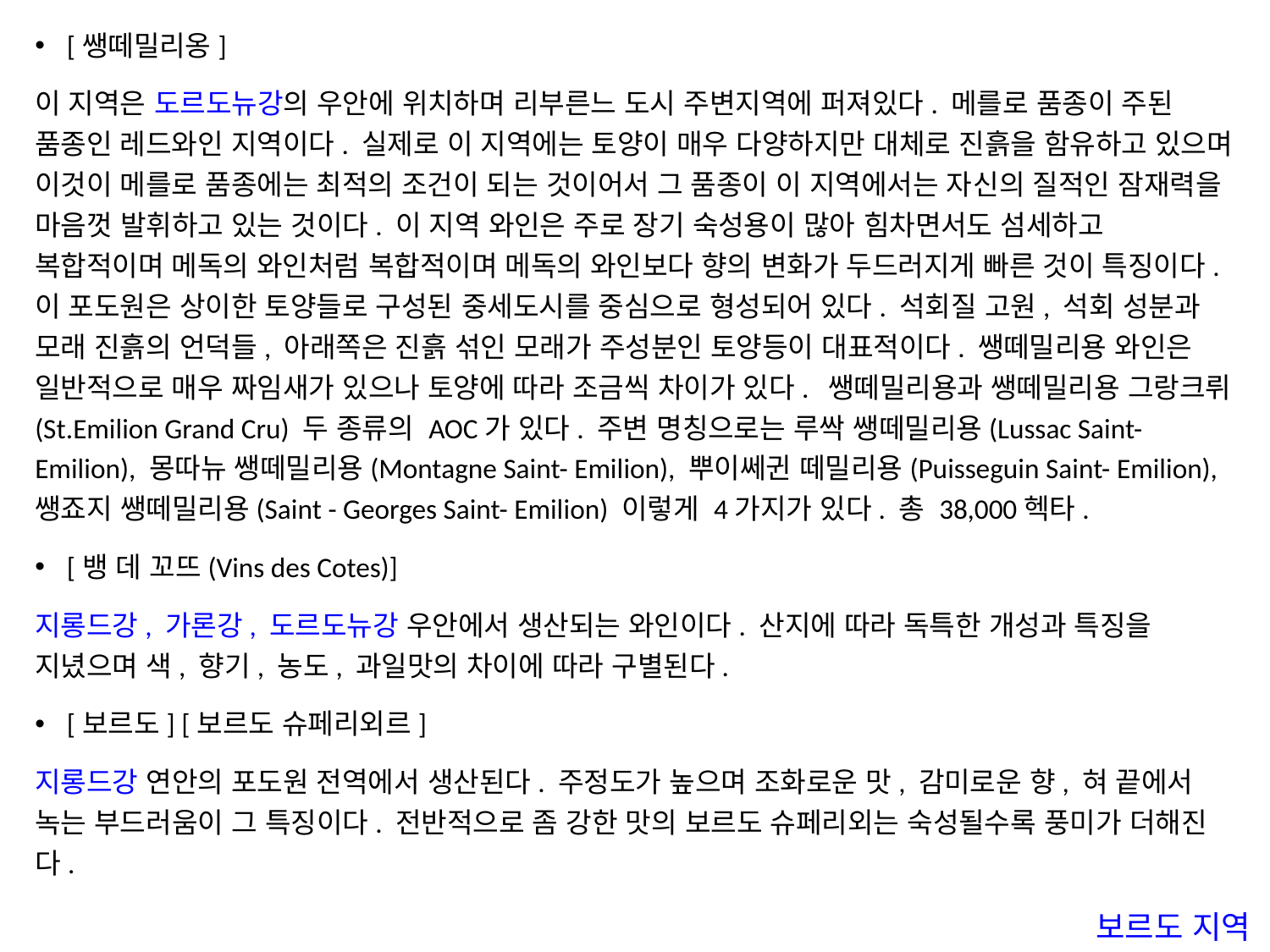

[쌩떼밀리옹]
이 지역은 도르도뉴강의 우안에 위치하며 리부른느 도시 주변지역에 퍼져있다. 메를로 품종이 주된 품종인 레드와인 지역이다. 실제로 이 지역에는 토양이 매우 다양하지만 대체로 진흙을 함유하고 있으며 이것이 메를로 품종에는 최적의 조건이 되는 것이어서 그 품종이 이 지역에서는 자신의 질적인 잠재력을 마음껏 발휘하고 있는 것이다. 이 지역 와인은 주로 장기 숙성용이 많아 힘차면서도 섬세하고 복합적이며 메독의 와인처럼 복합적이며 메독의 와인보다 향의 변화가 두드러지게 빠른 것이 특징이다. 이 포도원은 상이한 토양들로 구성된 중세도시를 중심으로 형성되어 있다. 석회질 고원, 석회 성분과 모래 진흙의 언덕들, 아래쪽은 진흙 섞인 모래가 주성분인 토양등이 대표적이다. 쌩떼밀리용 와인은 일반적으로 매우 짜임새가 있으나 토양에 따라 조금씩 차이가 있다.  쌩떼밀리용과 쌩떼밀리용 그랑크뤼(St.Emilion Grand Cru) 두 종류의 AOC가 있다. 주변 명칭으로는 루싹 쌩떼밀리용(Lussac Saint- Emilion), 몽따뉴 쌩떼밀리용(Montagne Saint- Emilion), 뿌이쎄귄 떼밀리용(Puisseguin Saint- Emilion),  쌩죠지 쌩떼밀리용(Saint - Georges Saint- Emilion) 이렇게 4가지가 있다. 총 38,000헥타.
[뱅 데 꼬뜨(Vins des Cotes)]
지롱드강, 가론강, 도르도뉴강 우안에서 생산되는 와인이다. 산지에 따라 독특한 개성과 특징을 지녔으며 색, 향기, 농도, 과일맛의 차이에 따라 구별된다.
[보르도] [보르도 슈페리외르]
지롱드강 연안의 포도원 전역에서 생산된다. 주정도가 높으며 조화로운 맛, 감미로운 향, 혀 끝에서 녹는 부드러움이 그 특징이다. 전반적으로 좀 강한 맛의 보르도 슈페리외는 숙성될수록 풍미가 더해진다.

보르도 지역